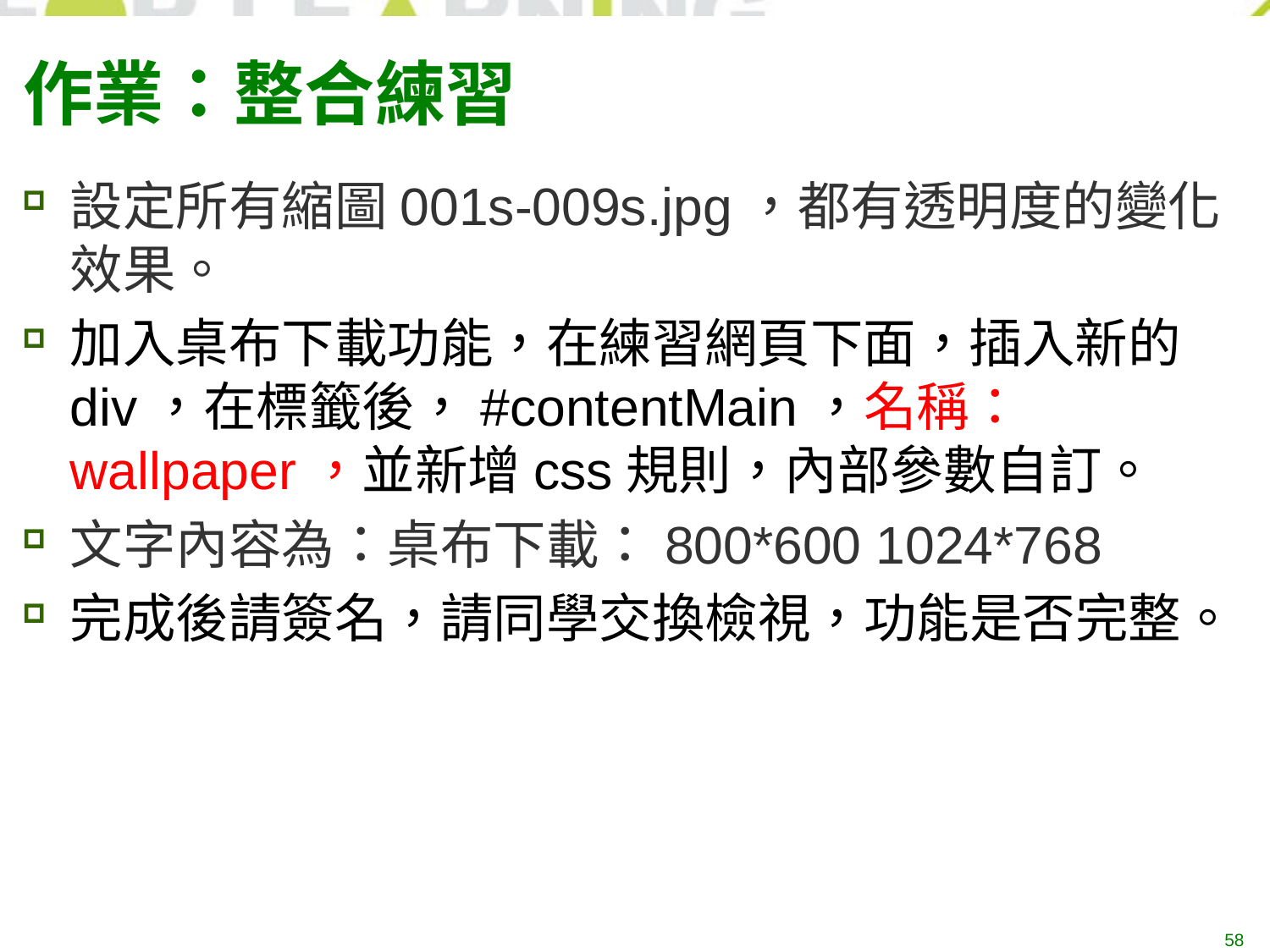

# 作業：整合練習
設定所有縮圖001s-009s.jpg，都有透明度的變化效果。
加入桌布下載功能，在練習網頁下面，插入新的div，在標籤後，#contentMain，名稱：wallpaper，並新增css規則，內部參數自訂。
文字內容為：桌布下載：800*600 1024*768
完成後請簽名，請同學交換檢視，功能是否完整。

58